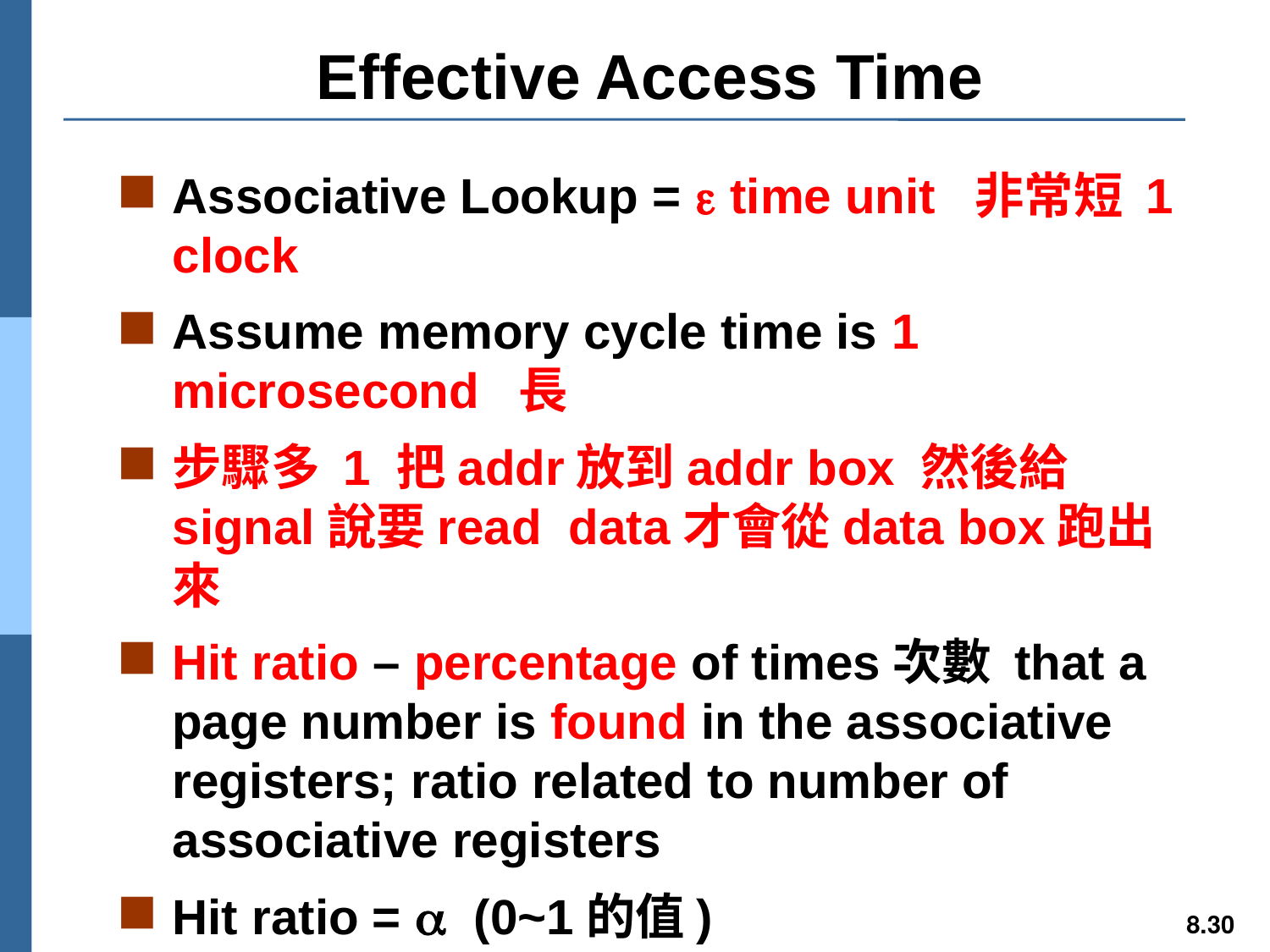

# Effective Access Time
Associative Lookup = ε time unit  非常短 1 clock
Assume memory cycle time is 1 microsecond  長
步驟多 1 把addr放到addr box 然後給signal說要read  data才會從data box跑出來
Hit ratio – percentage of times次數 that a page number is found in the associative registers; ratio related to number of associative registers
Hit ratio = α  (0~1的值)
Effective Access Time (EAT)
		EAT = (1 + ε) α + (2 + ε)(1 – α)
			= 2 + ε – α